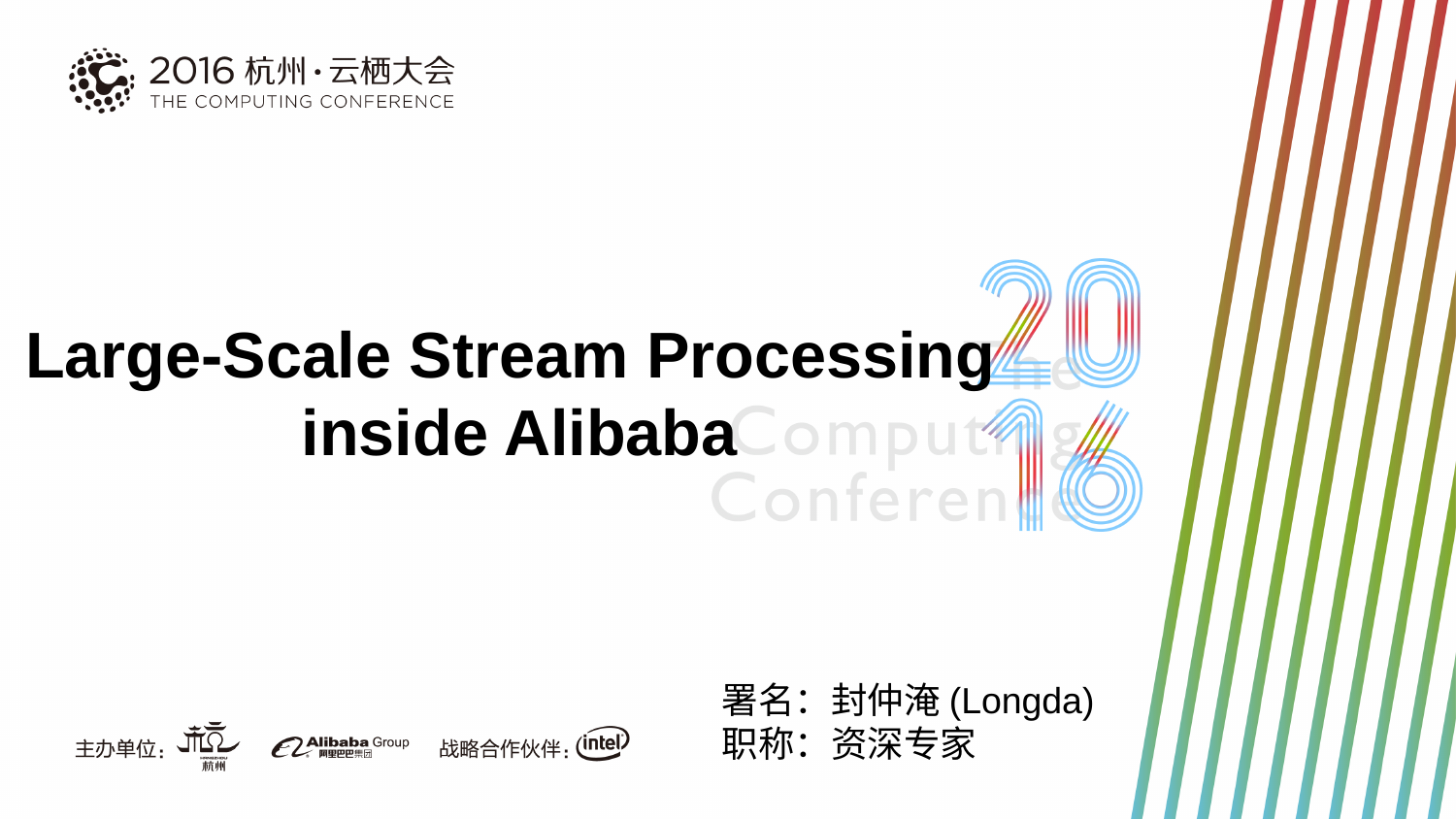

Large-Scale Stream Processing
inside Alibaba
署名：封仲淹(Longda)
职称：资深专家